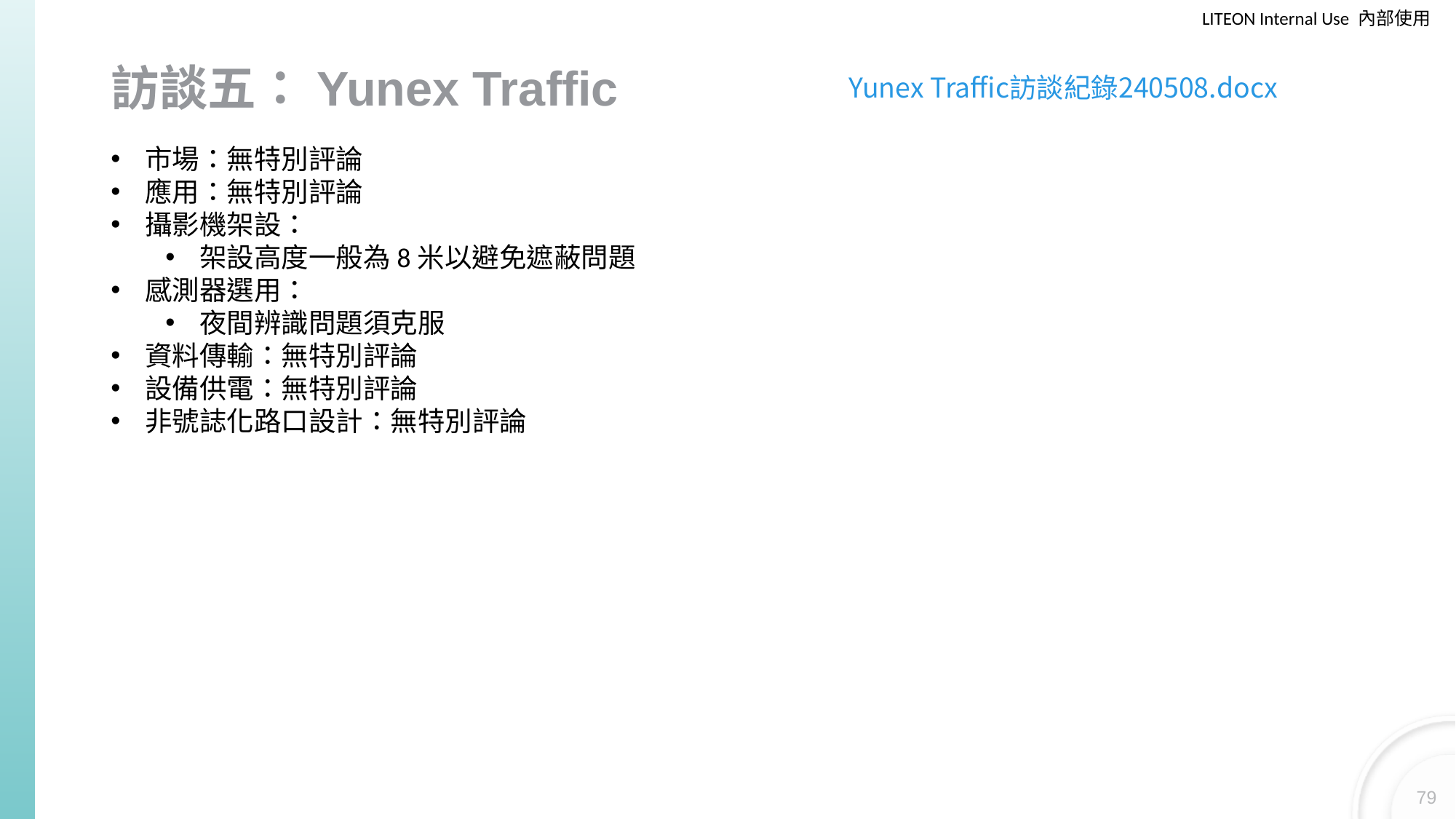

# 訪談五：Yunex Traffic
Yunex Traffic訪談紀錄240508.docx
市場：無特別評論
應用：無特別評論
攝影機架設：
架設高度一般為8米以避免遮蔽問題
感測器選用：
夜間辨識問題須克服
資料傳輸：無特別評論
設備供電：無特別評論
非號誌化路口設計：無特別評論
79